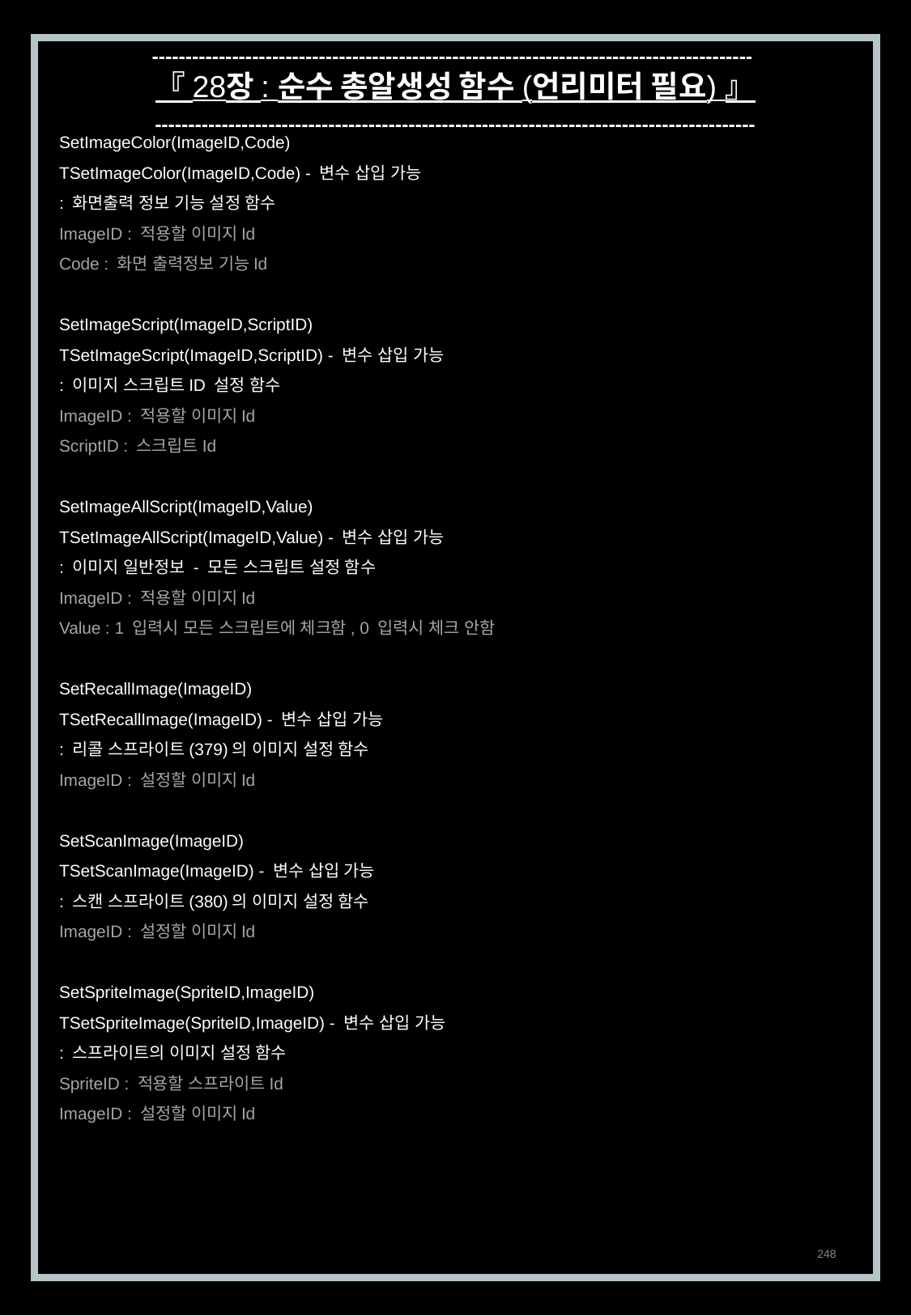

------------------------------------------------------------------------------------------
『 28장 : 순수 총알생성 함수 (언리미터 필요) 』
------------------------------------------------------------------------------------------

SetImageColor(ImageID,Code)
TSetImageColor(ImageID,Code) - 변수 삽입 가능
: 화면출력 정보 기능 설정 함수
ImageID : 적용할 이미지Id
Code : 화면 출력정보 기능Id

SetImageScript(ImageID,ScriptID)
TSetImageScript(ImageID,ScriptID) - 변수 삽입 가능
: 이미지 스크립트ID 설정 함수
ImageID : 적용할 이미지Id
ScriptID : 스크립트Id

SetImageAllScript(ImageID,Value)
TSetImageAllScript(ImageID,Value) - 변수 삽입 가능
: 이미지 일반정보 - 모든 스크립트 설정 함수
ImageID : 적용할 이미지Id
Value : 1 입력시 모든 스크립트에 체크함, 0 입력시 체크 안함

SetRecallImage(ImageID)
TSetRecallImage(ImageID) - 변수 삽입 가능
: 리콜 스프라이트(379)의 이미지 설정 함수
ImageID : 설정할 이미지Id

SetScanImage(ImageID)
TSetScanImage(ImageID) - 변수 삽입 가능
: 스캔 스프라이트(380)의 이미지 설정 함수
ImageID : 설정할 이미지Id

SetSpriteImage(SpriteID,ImageID)
TSetSpriteImage(SpriteID,ImageID) - 변수 삽입 가능
: 스프라이트의 이미지 설정 함수
SpriteID : 적용할 스프라이트Id
ImageID : 설정할 이미지Id

248